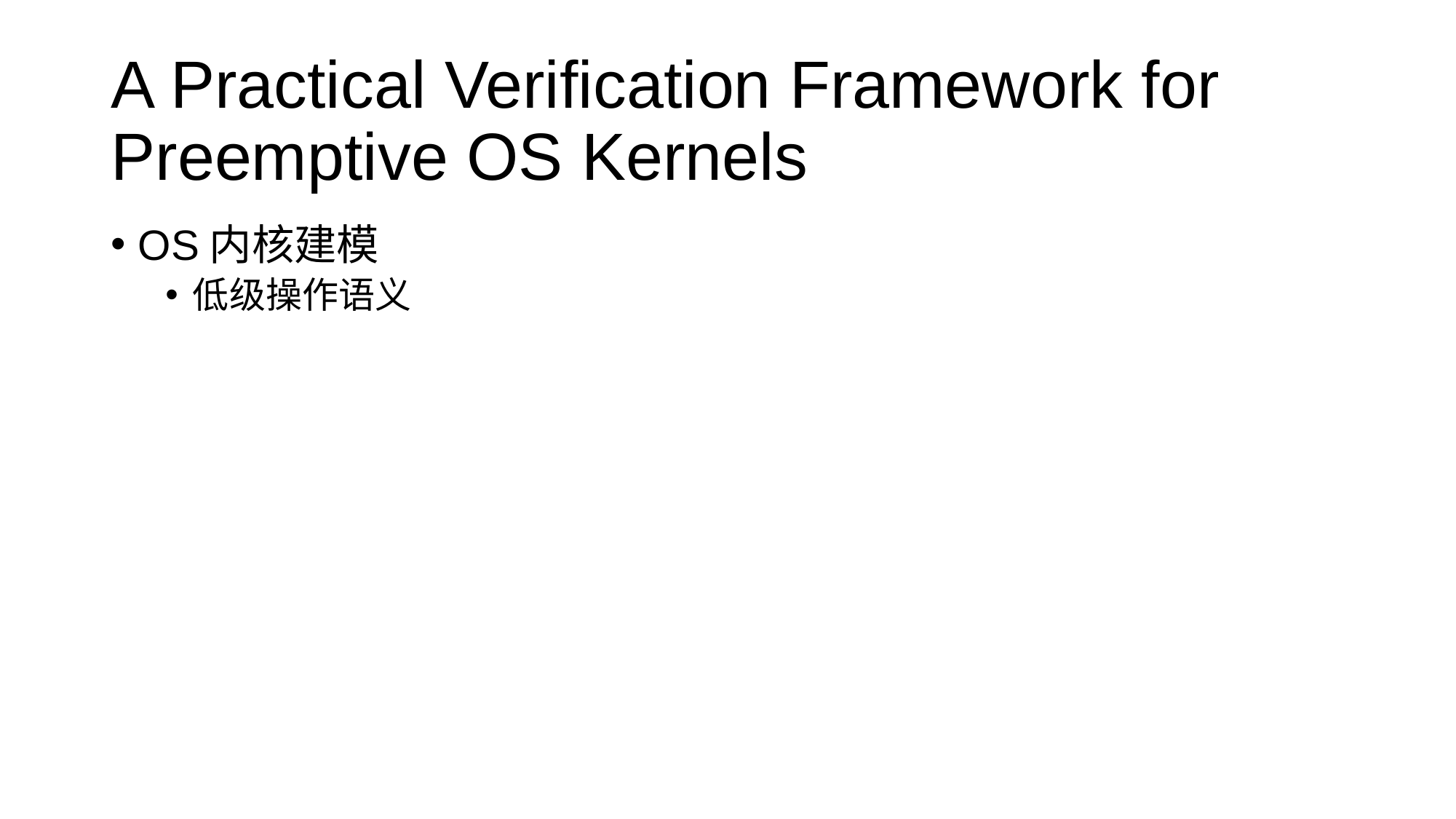

# A Practical Verification Framework for Preemptive OS Kernels
OS内核建模
低级操作语义